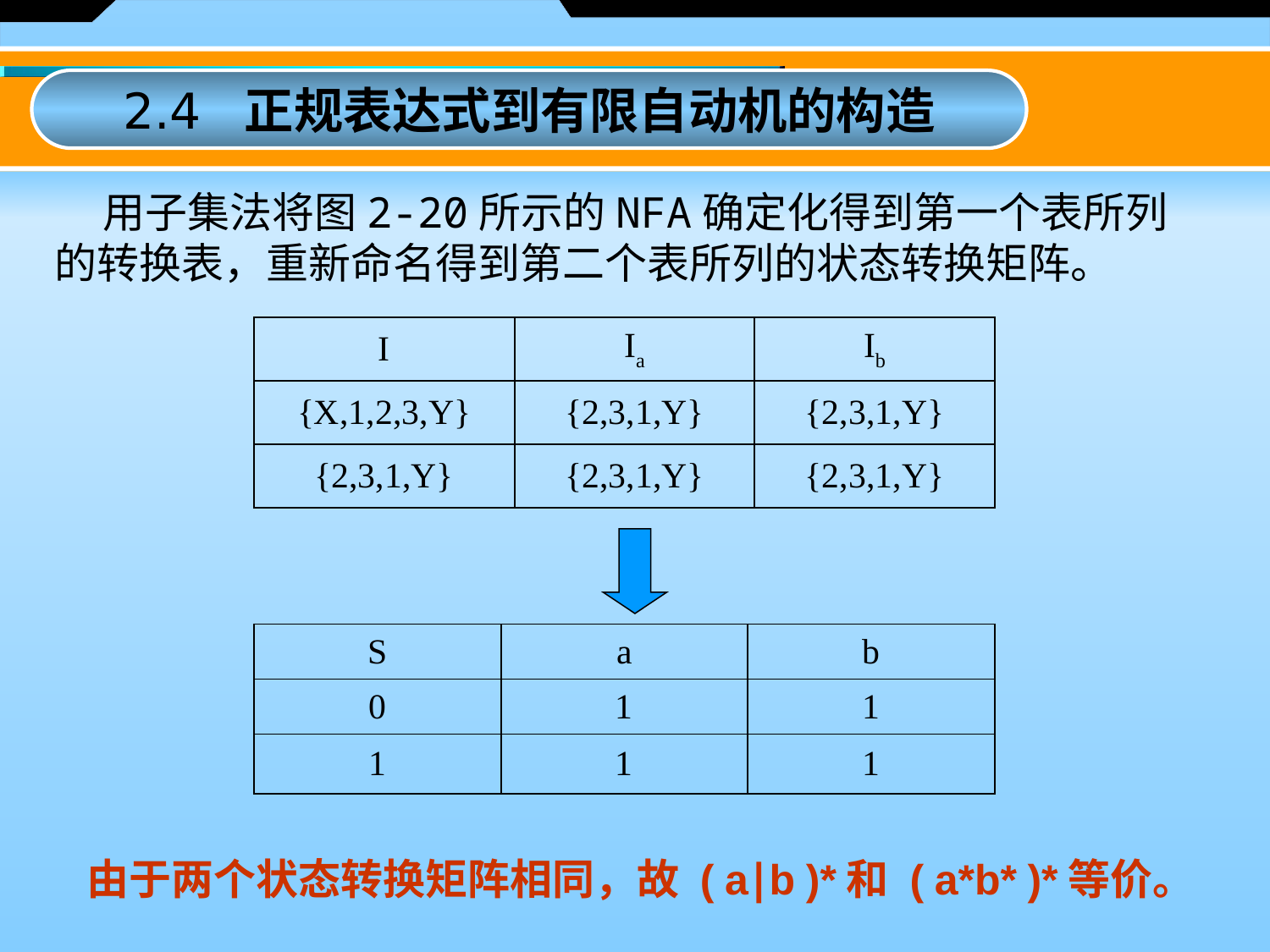

2.4  正规表达式到有限自动机的构造
    用子集法将图2-20所示的NFA确定化得到第一个表所列的转换表，重新命名得到第二个表所列的状态转换矩阵。
| I | Ia | Ib |
| --- | --- | --- |
| {X,1,2,3,Y} | {2,3,1,Y} | {2,3,1,Y} |
| {2,3,1,Y} | {2,3,1,Y} | {2,3,1,Y} |

| S | a | b |
| --- | --- | --- |
| 0 | 1 | 1 |
| 1 | 1 | 1 |
由于两个状态转换矩阵相同，故 ( a∣b )*和 ( a*b* )*等价。